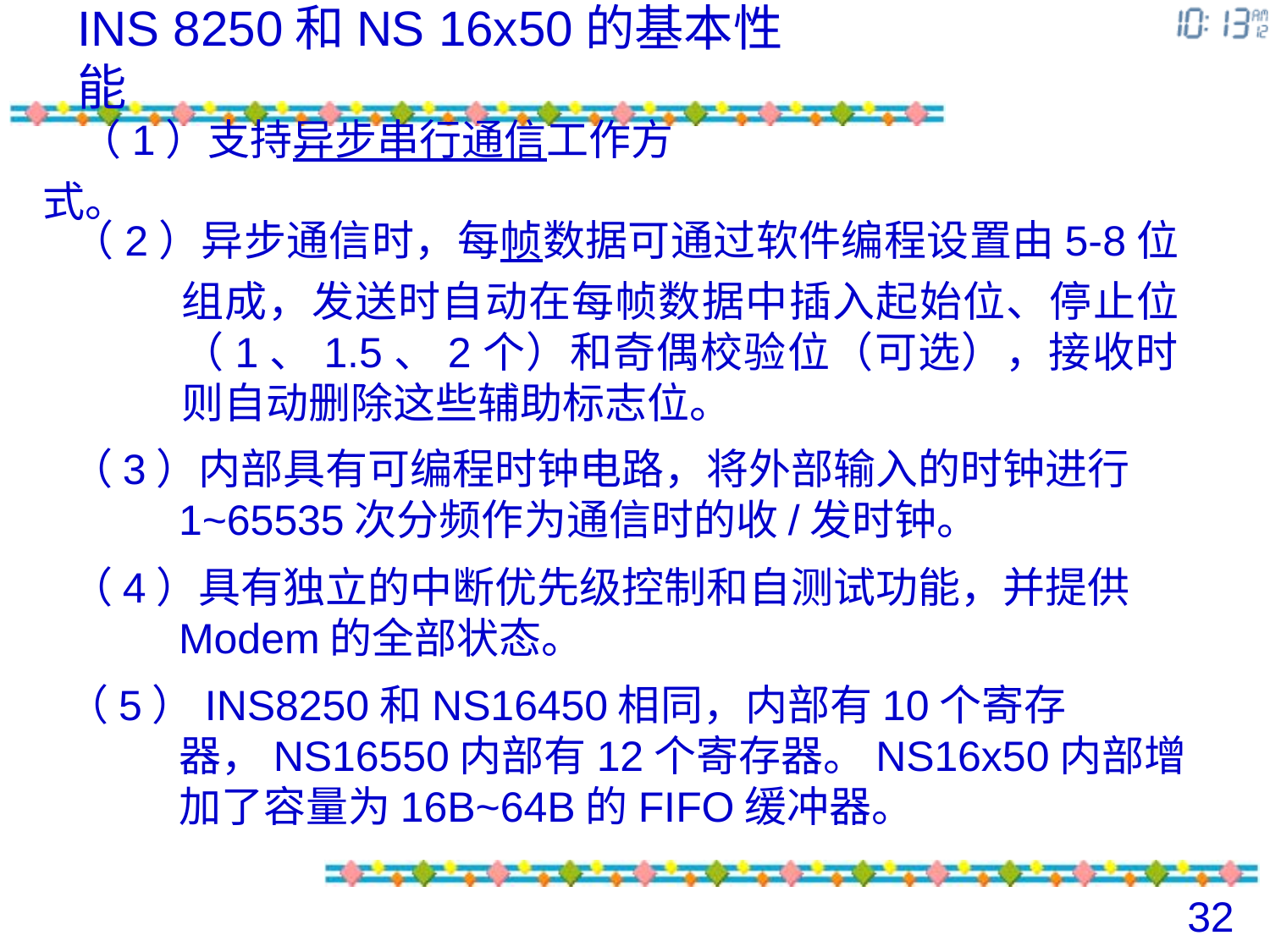

INS 8250和NS 16x50的基本性能
（1）支持异步串行通信工作方式。
   （2）异步通信时，每帧数据可通过软件编程设置由5-8位组成，发送时自动在每帧数据中插入起始位、停止位（1、1.5、2个）和奇偶校验位（可选），接收时则自动删除这些辅助标志位。
  （3）内部具有可编程时钟电路，将外部输入的时钟进行1~65535次分频作为通信时的收/发时钟。
  （4）具有独立的中断优先级控制和自测试功能，并提供Modem的全部状态。
（5）INS8250和NS16450相同，内部有10个寄存器，NS16550内部有12个寄存器。NS16x50内部增加了容量为16B~64B的FIFO缓冲器。